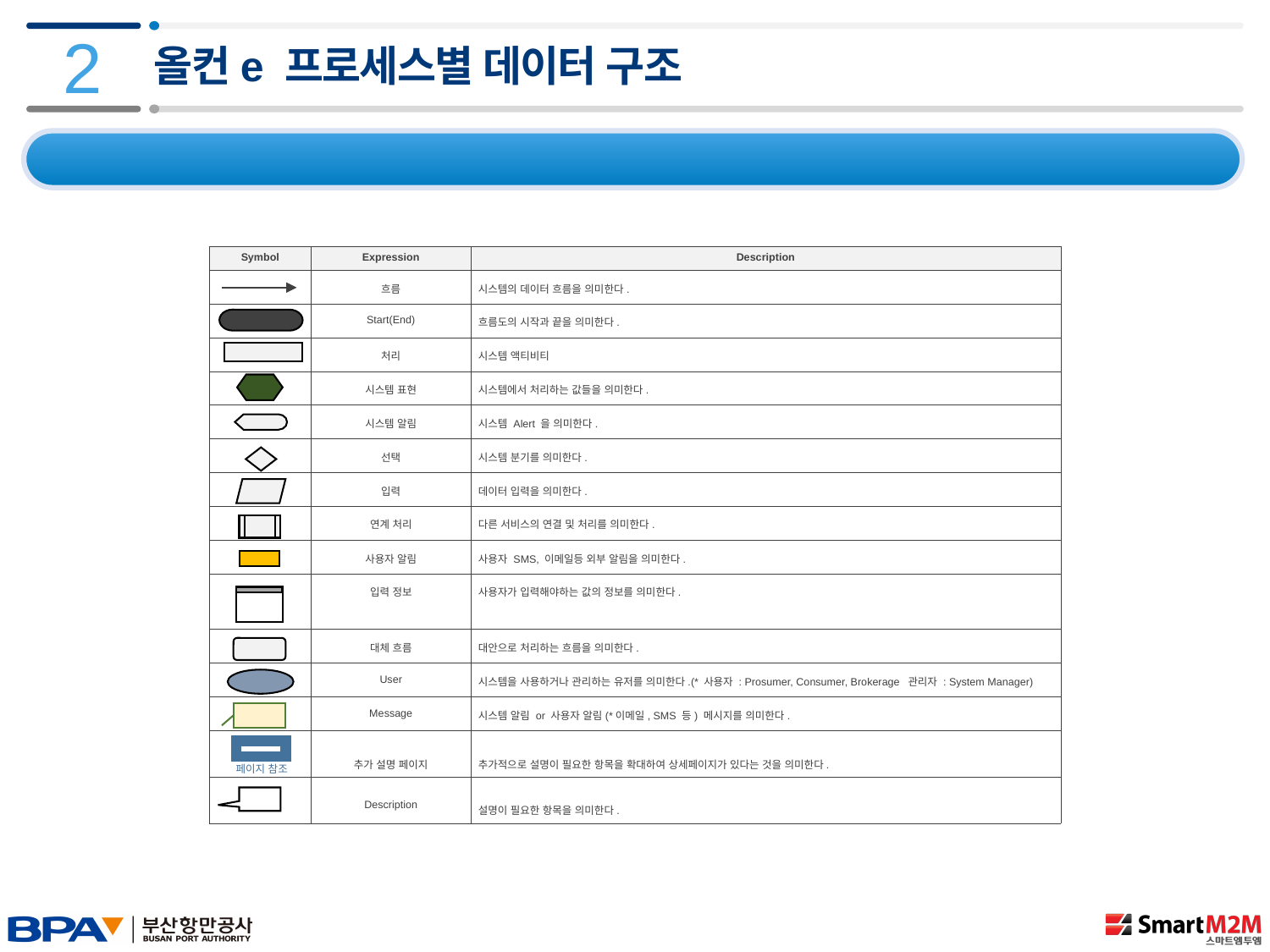

2
올컨e 프로세스별 데이터 구조
2.3 데이터 구조 및 프로세스 Flow Chart 기호 정의
| Symbol | Expression | Description |
| --- | --- | --- |
|  | 흐름 | 시스템의 데이터 흐름을 의미한다. |
|  | Start(End) | 흐름도의 시작과 끝을 의미한다. |
|  | 처리 | 시스템 액티비티 |
|  | 시스템 표현 | 시스템에서 처리하는 값들을 의미한다. |
|  | 시스템 알림 | 시스템 Alert 을 의미한다. |
|  | 선택 | 시스템 분기를 의미한다. |
|  | 입력 | 데이터 입력을 의미한다. |
|  | 연계 처리 | 다른 서비스의 연결 및 처리를 의미한다. |
|  | 사용자 알림 | 사용자 SMS, 이메일등 외부 알림을 의미한다. |
|  | 입력 정보 | 사용자가 입력해야하는 값의 정보를 의미한다. |
|  | 대체 흐름 | 대안으로 처리하는 흐름을 의미한다. |
|  | User | 시스템을 사용하거나 관리하는 유저를 의미한다.(\* 사용자 : Prosumer, Consumer, Brokerage 관리자 : System Manager) |
|  | Message | 시스템 알림 or 사용자 알림(\*이메일, SMS 등) 메시지를 의미한다. |
|  | 추가 설명 페이지 | 추가적으로 설명이 필요한 항목을 확대하여 상세페이지가 있다는 것을 의미한다. |
|  | Description | 설명이 필요한 항목을 의미한다. |

페이지 참조